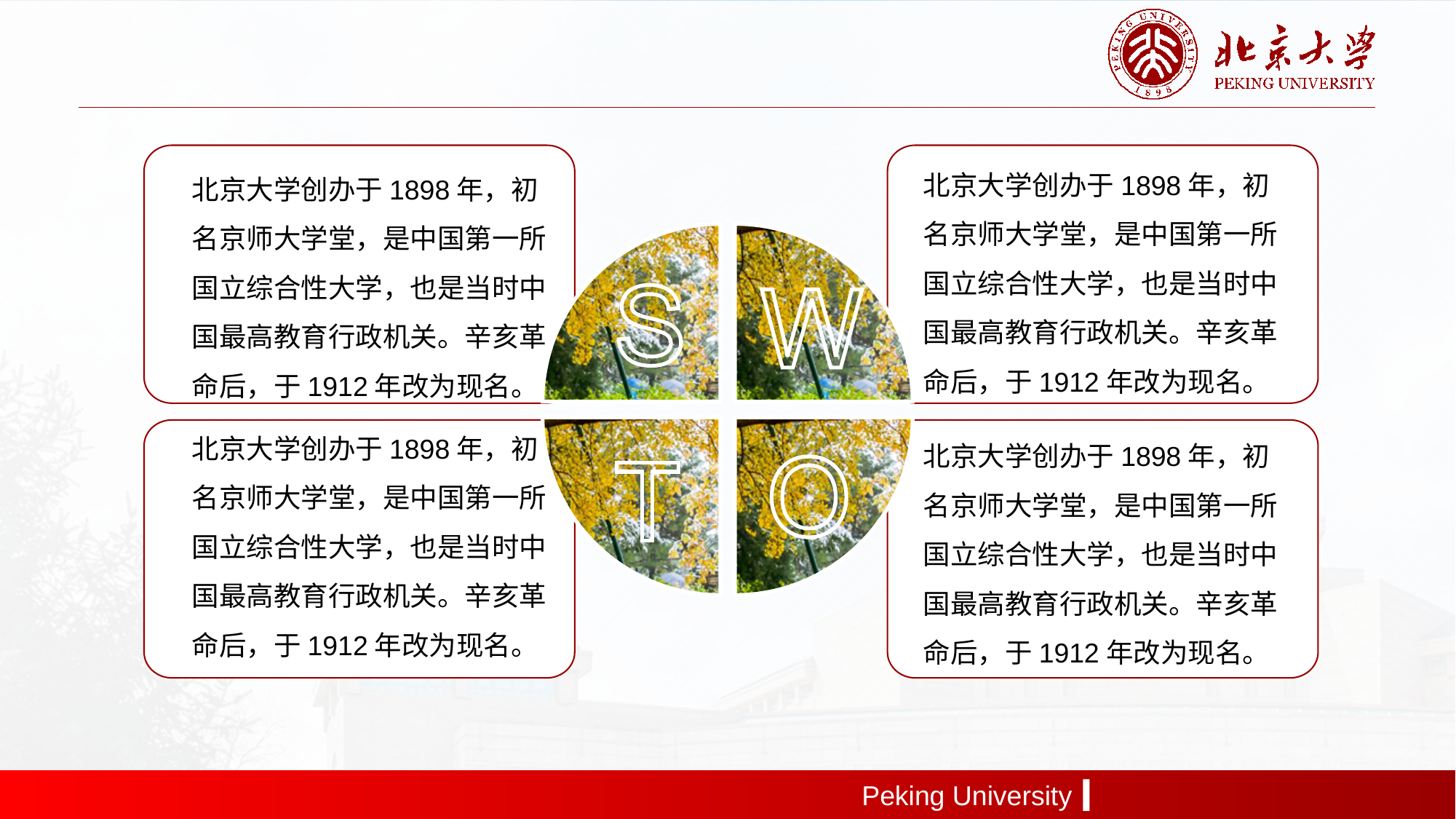

北京大学创办于1898年，初名京师大学堂，是中国第一所国立综合性大学，也是当时中国最高教育行政机关。辛亥革命后，于1912年改为现名。

北京大学创办于1898年，初名京师大学堂，是中国第一所国立综合性大学，也是当时中国最高教育行政机关。辛亥革命后，于1912年改为现名。

北京大学创办于1898年，初名京师大学堂，是中国第一所国立综合性大学，也是当时中国最高教育行政机关。辛亥革命后，于1912年改为现名。

北京大学创办于1898年，初名京师大学堂，是中国第一所国立综合性大学，也是当时中国最高教育行政机关。辛亥革命后，于1912年改为现名。